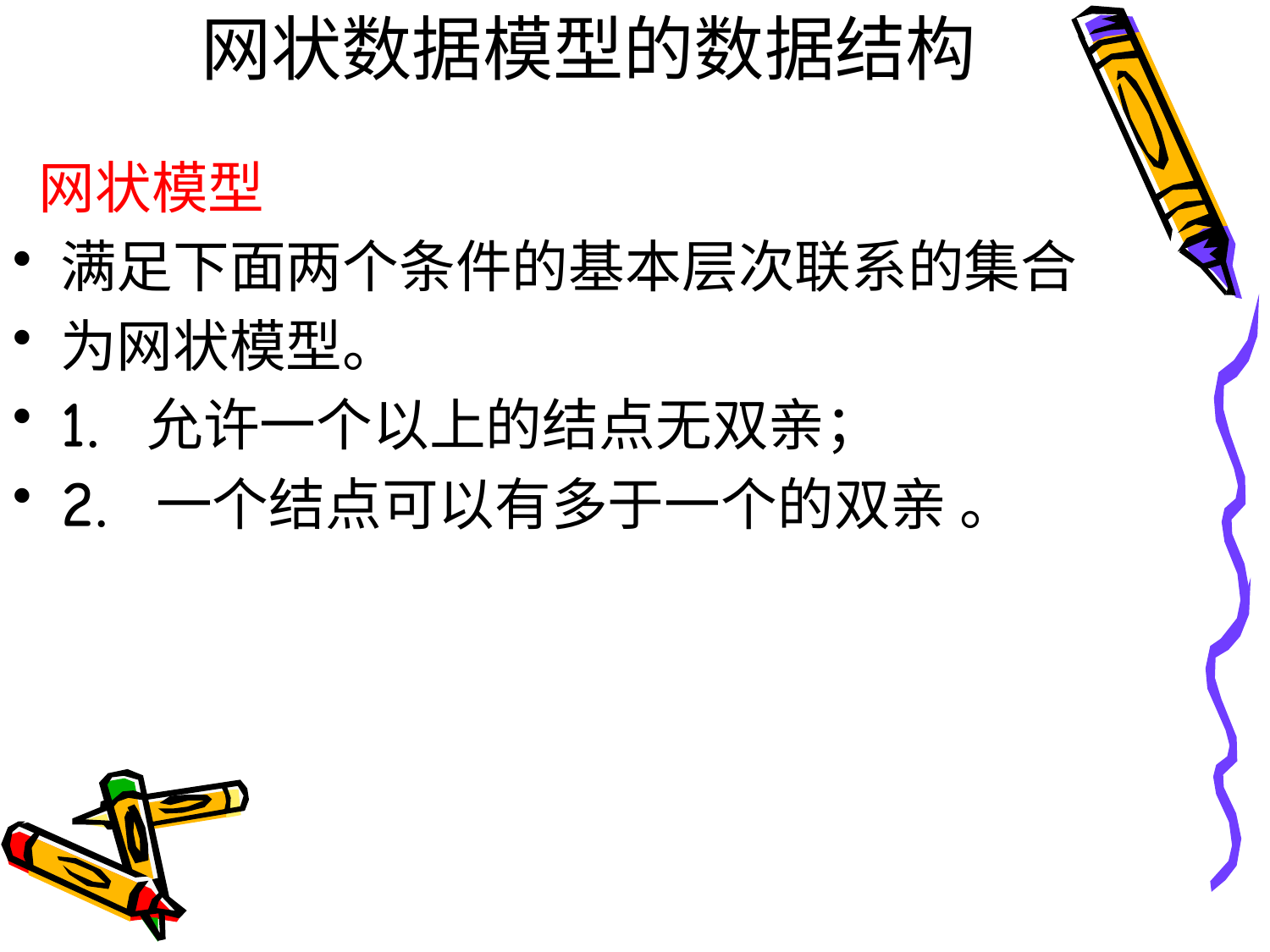

# 网状数据模型的数据结构
 网状模型
满足下面两个条件的基本层次联系的集合
为网状模型。
1.  允许一个以上的结点无双亲；
2.  一个结点可以有多于一个的双亲 。